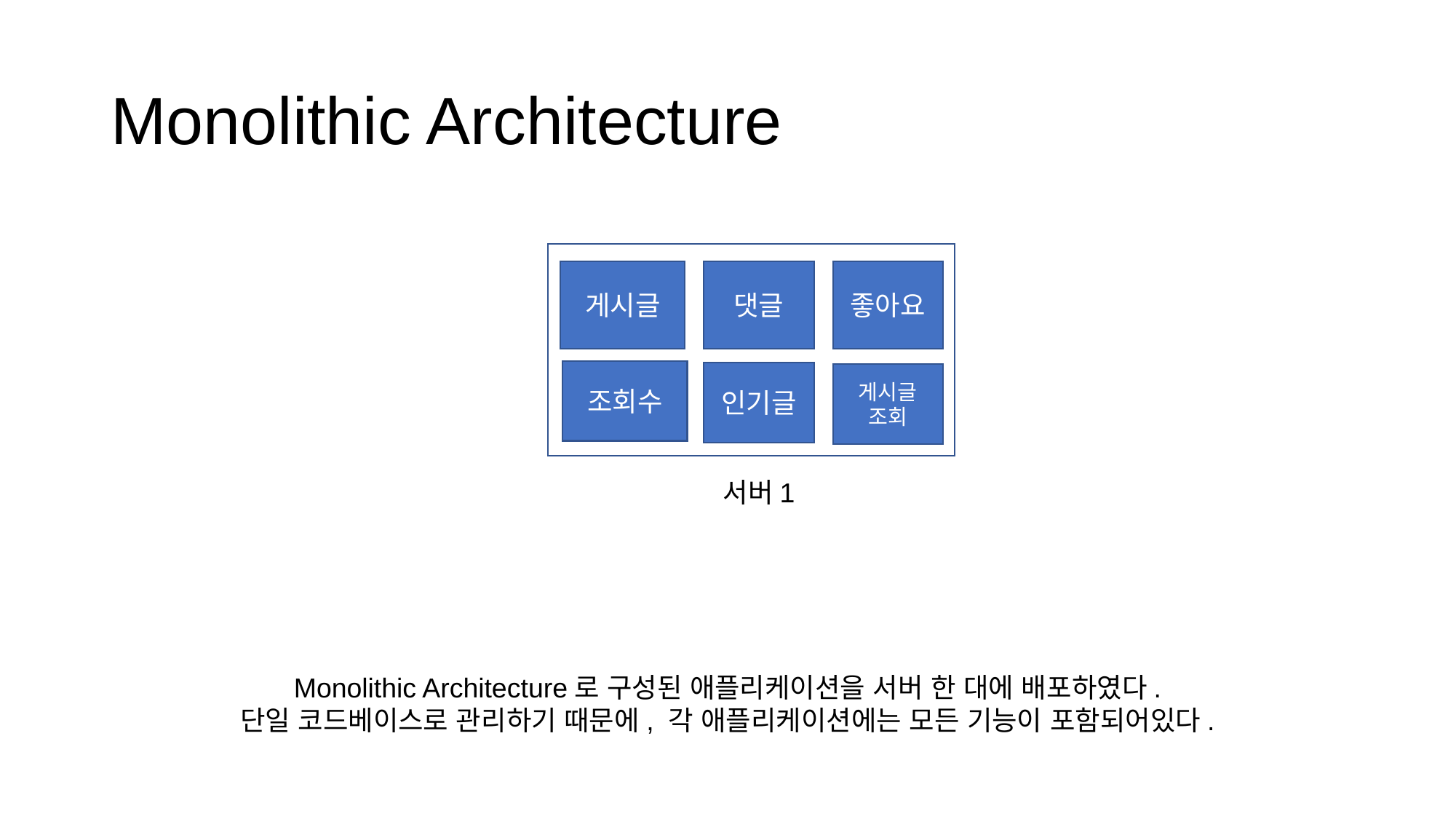

# Monolithic Architecture

게시글
댓글
좋아요
조회수
인기글
게시글
조회
서버1
Monolithic Architecture로 구성된 애플리케이션을 서버 한 대에 배포하였다.
단일 코드베이스로 관리하기 때문에, 각 애플리케이션에는 모든 기능이 포함되어있다.